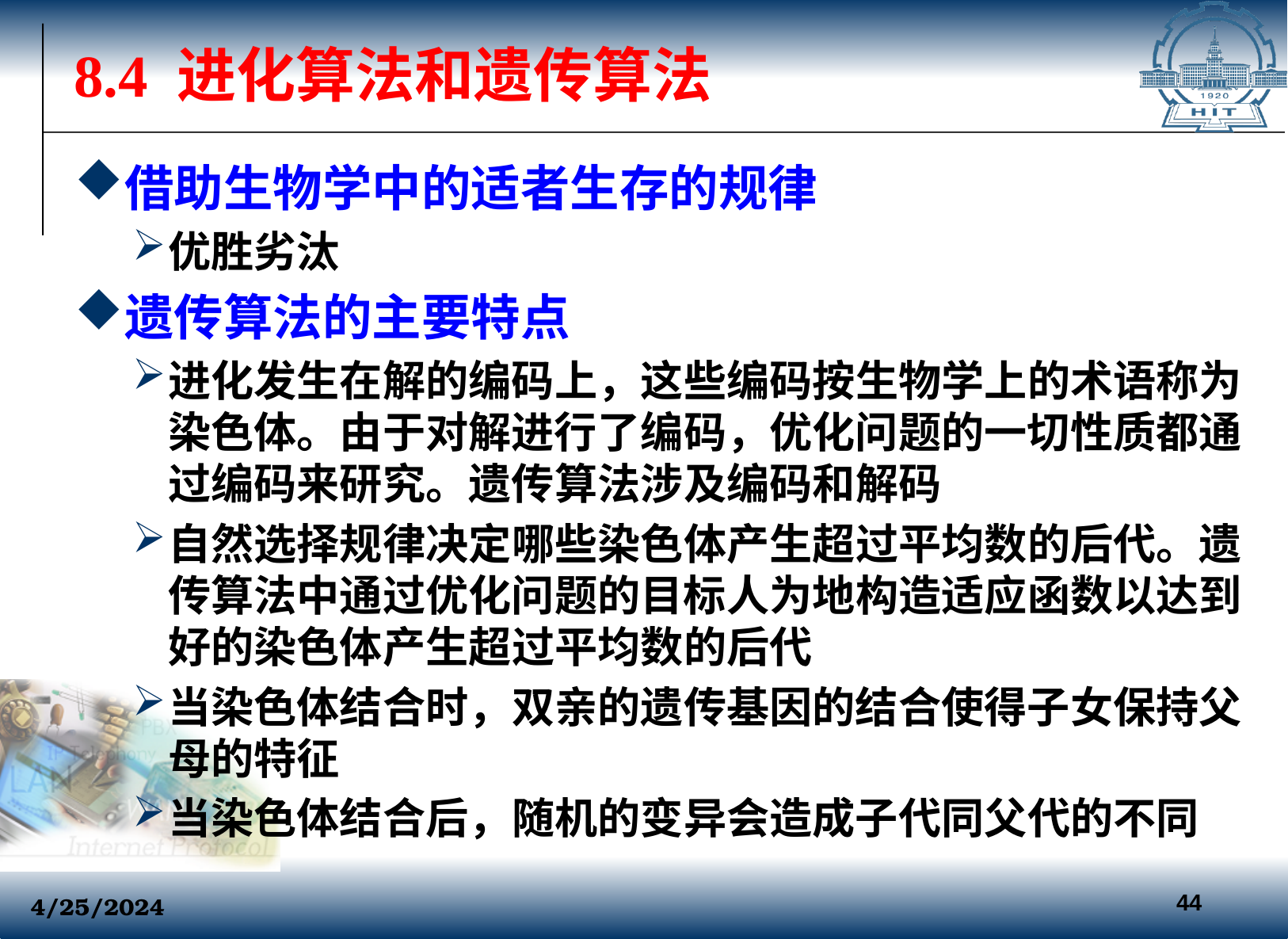

# 8.4 进化算法和遗传算法
借助生物学中的适者生存的规律
优胜劣汰
遗传算法的主要特点
进化发生在解的编码上，这些编码按生物学上的术语称为染色体。由于对解进行了编码，优化问题的一切性质都通过编码来研究。遗传算法涉及编码和解码
自然选择规律决定哪些染色体产生超过平均数的后代。遗传算法中通过优化问题的目标人为地构造适应函数以达到好的染色体产生超过平均数的后代
当染色体结合时，双亲的遗传基因的结合使得子女保持父母的特征
当染色体结合后，随机的变异会造成子代同父代的不同